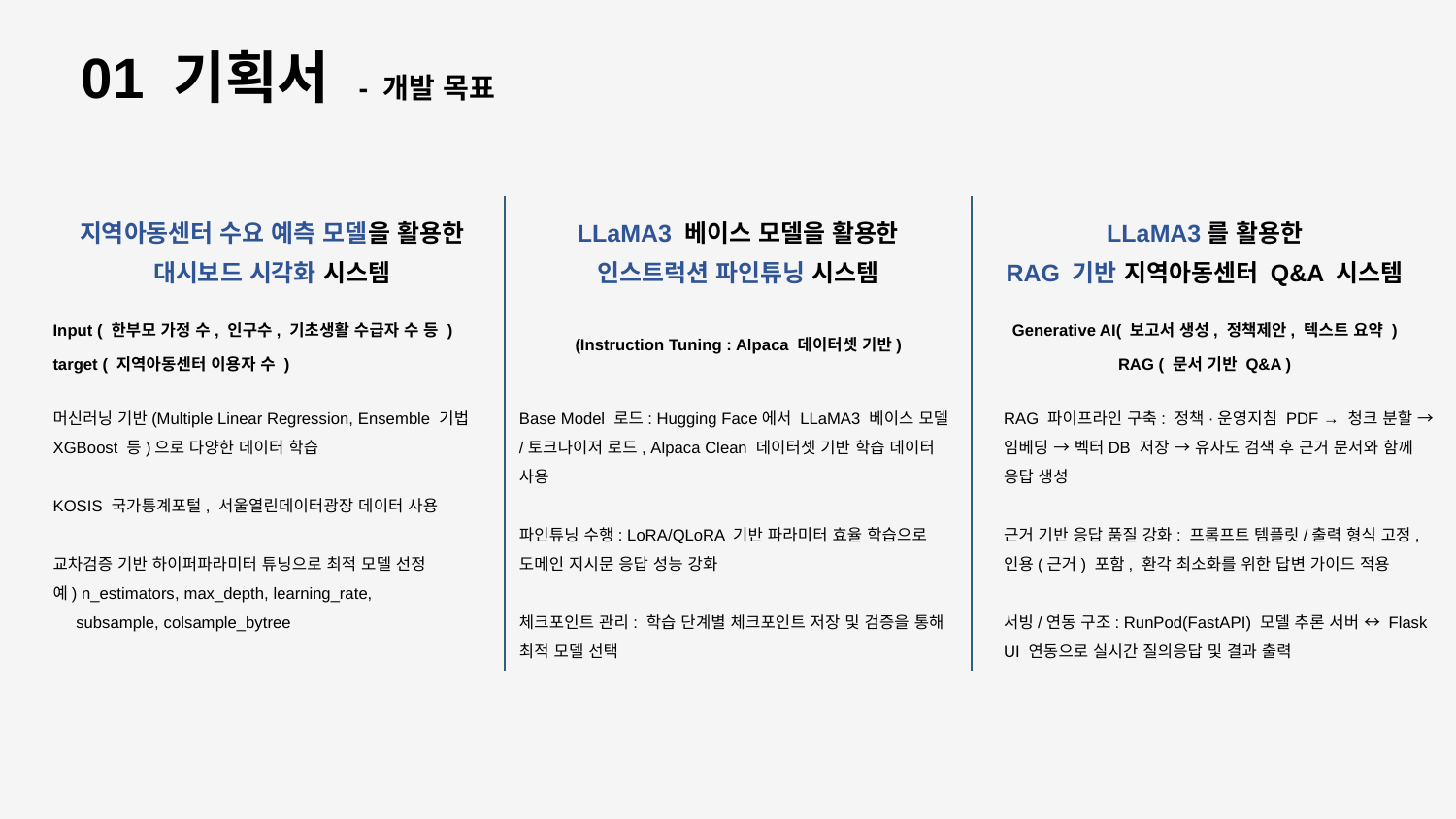

01 기획서 - 개발 목표
지역아동센터 수요 예측 모델을 활용한
LLaMA3 베이스 모델을 활용한
LLaMA3를 활용한
대시보드 시각화 시스템
인스트럭션 파인튜닝 시스템
RAG 기반 지역아동센터 Q&A 시스템
Input ( 한부모 가정 수, 인구수, 기초생활 수급자 수 등 )
Generative AI( 보고서 생성, 정책제안, 텍스트 요약 )
(Instruction Tuning : Alpaca 데이터셋 기반)
target ( 지역아동센터 이용자 수 )
RAG ( 문서 기반 Q&A )
머신러닝 기반(Multiple Linear Regression, Ensemble 기법 XGBoost 등)으로 다양한 데이터 학습

KOSIS 국가통계포털, 서울열린데이터광장 데이터 사용

교차검증 기반 하이퍼파라미터 튜닝으로 최적 모델 선정
예) n_estimators, max_depth, learning_rate,
     subsample, colsample_bytree
Base Model 로드: Hugging Face에서 LLaMA3 베이스 모델/토크나이저 로드, Alpaca Clean 데이터셋 기반 학습 데이터 사용

파인튜닝 수행: LoRA/QLoRA 기반 파라미터 효율 학습으로 도메인 지시문 응답 성능 강화

체크포인트 관리: 학습 단계별 체크포인트 저장 및 검증을 통해 최적 모델 선택
RAG 파이프라인 구축: 정책·운영지침 PDF → 청크 분할 → 임베딩 → 벡터DB 저장 → 유사도 검색 후 근거 문서와 함께 응답 생성

근거 기반 응답 품질 강화: 프롬프트 템플릿/출력 형식 고정, 인용(근거) 포함, 환각 최소화를 위한 답변 가이드 적용

서빙/연동 구조: RunPod(FastAPI) 모델 추론 서버 ↔ Flask UI 연동으로 실시간 질의응답 및 결과 출력